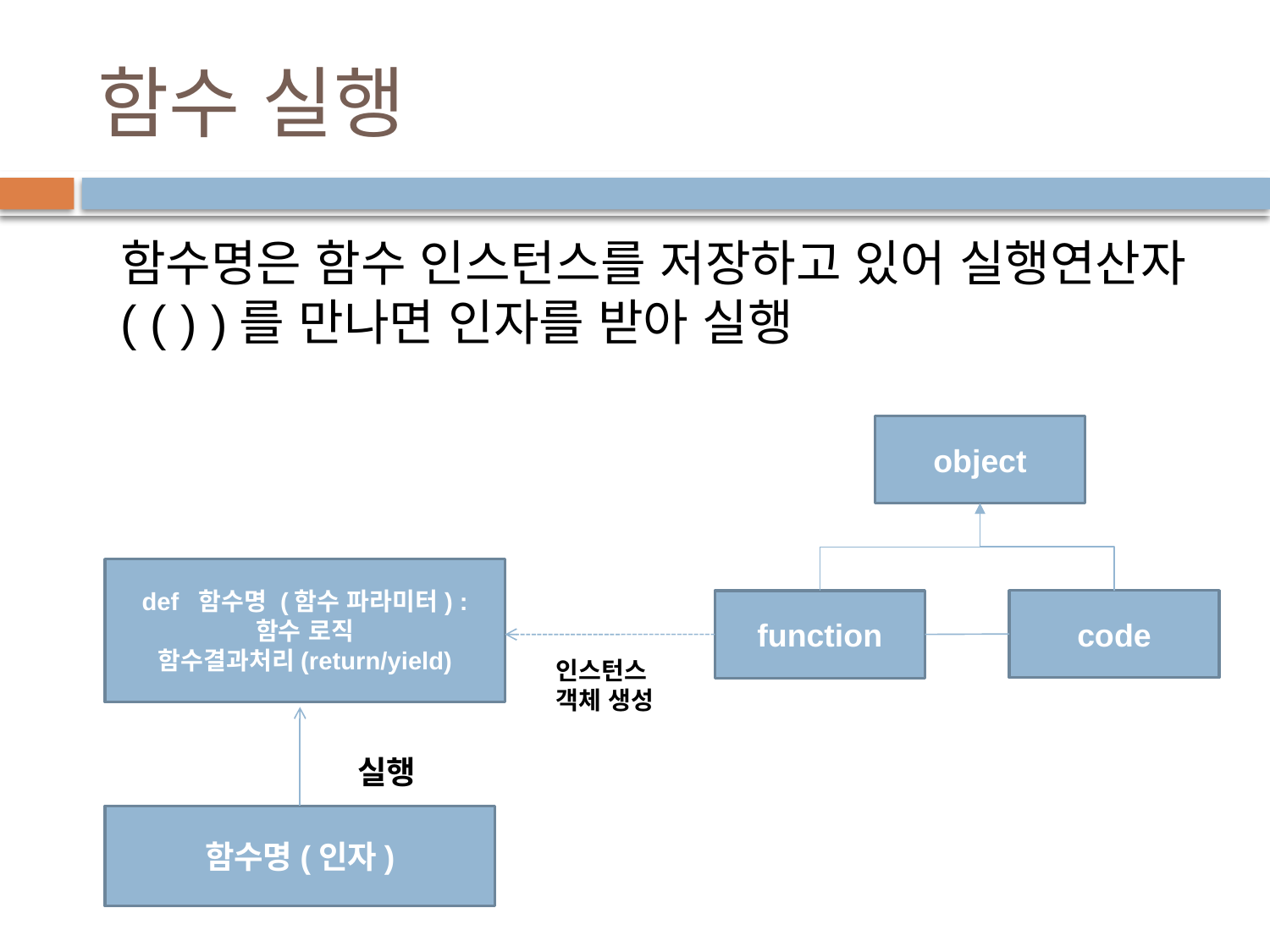

# 함수 실행
함수명은 함수 인스턴스를 저장하고 있어 실행연산자( ( ) )를 만나면 인자를 받아 실행
object
def  함수명 (함수 파라미터) :
함수 로직
함수결과처리(return/yield)
code
function
인스턴스
객체 생성
실행

함수명(인자)